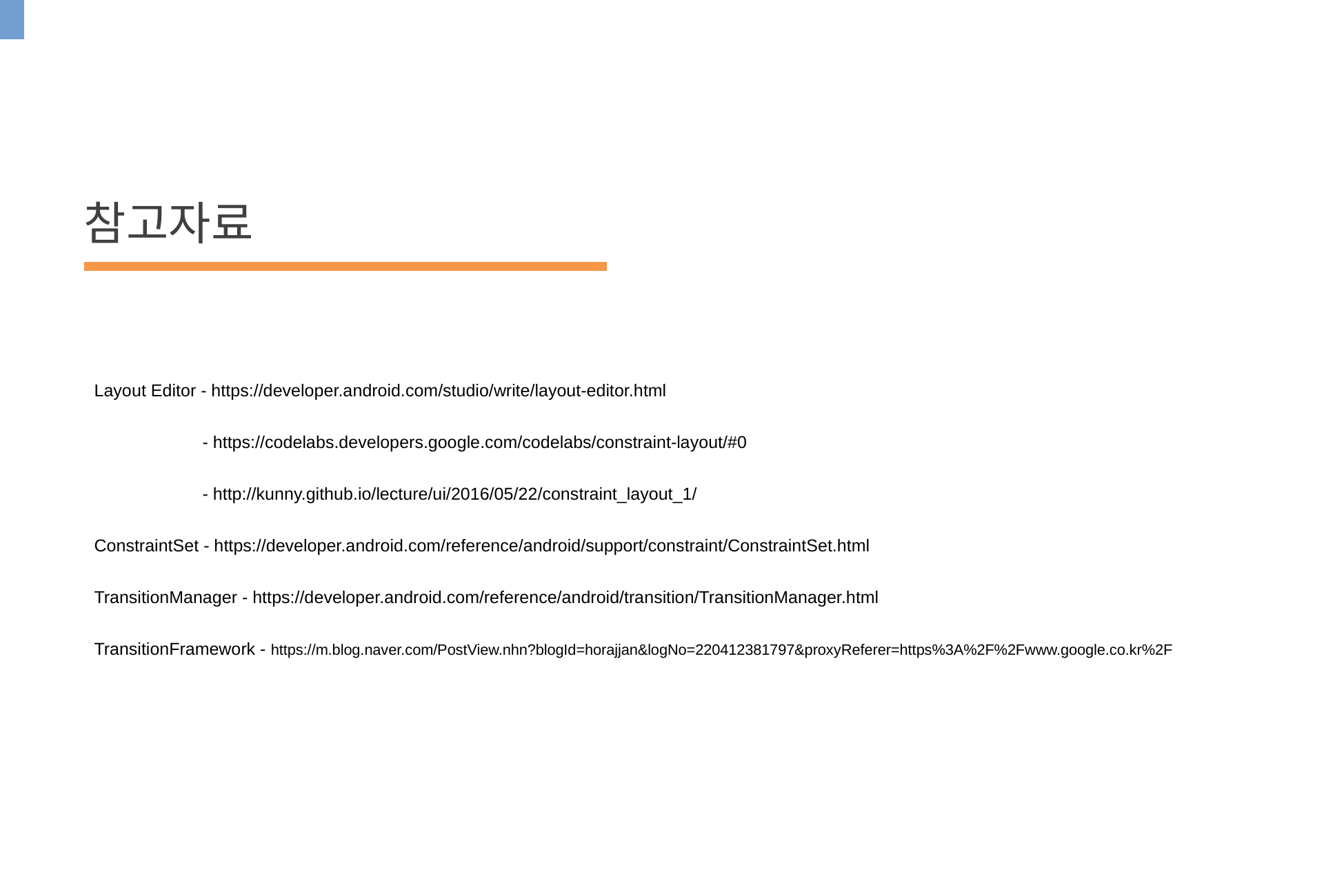

참고자료
Layout Editor - https://developer.android.com/studio/write/layout-editor.html
	 - https://codelabs.developers.google.com/codelabs/constraint-layout/#0
	 - http://kunny.github.io/lecture/ui/2016/05/22/constraint_layout_1/
ConstraintSet - https://developer.android.com/reference/android/support/constraint/ConstraintSet.html
TransitionManager - https://developer.android.com/reference/android/transition/TransitionManager.html
TransitionFramework - https://m.blog.naver.com/PostView.nhn?blogId=horajjan&logNo=220412381797&proxyReferer=https%3A%2F%2Fwww.google.co.kr%2F